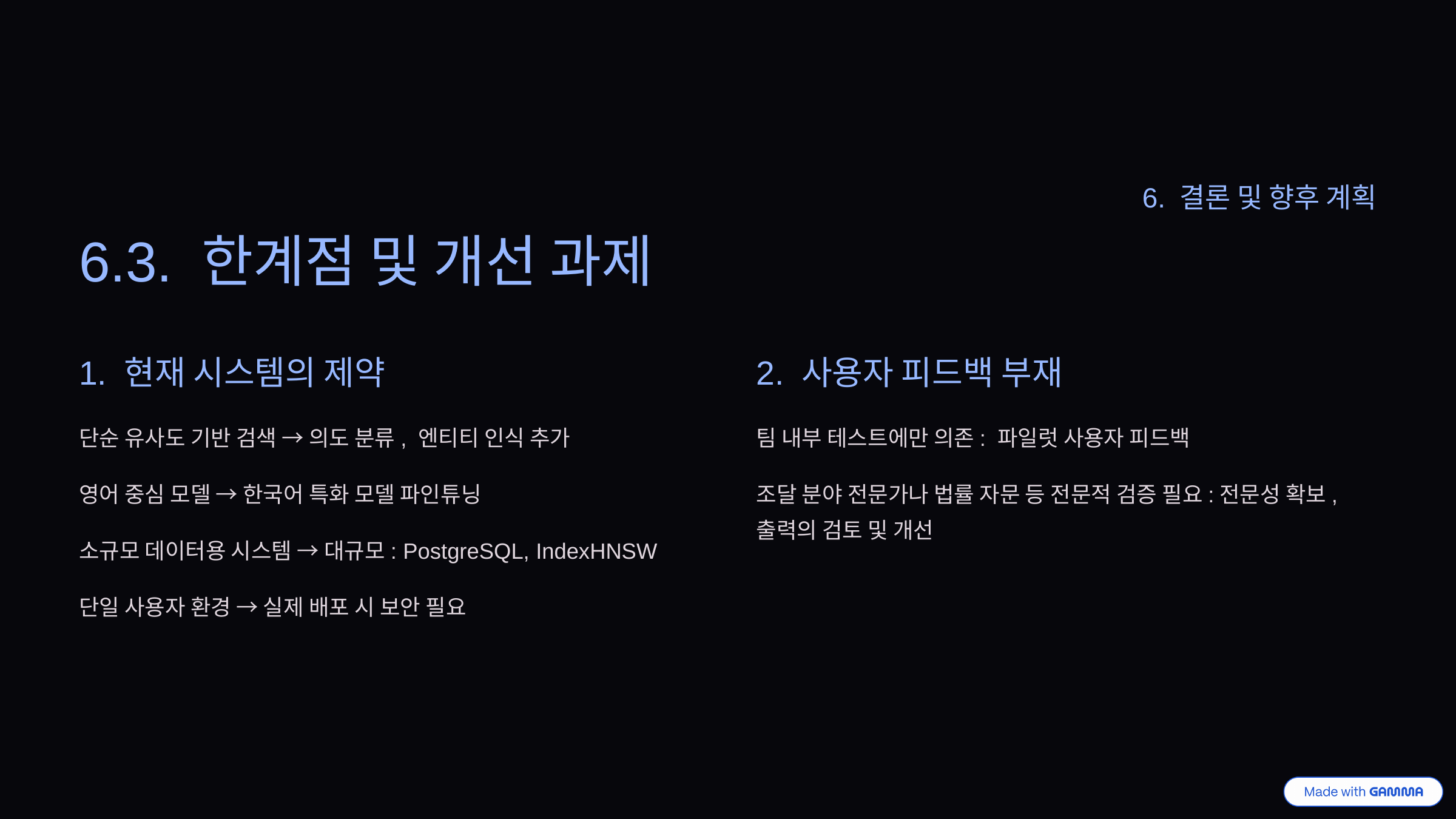

6. 결론 및 향후 계획
6.3. 한계점 및 개선 과제
1. 현재 시스템의 제약
2. 사용자 피드백 부재
단순 유사도 기반 검색 → 의도 분류, 엔티티 인식 추가
팀 내부 테스트에만 의존: 파일럿 사용자 피드백
영어 중심 모델 → 한국어 특화 모델 파인튜닝
조달 분야 전문가나 법률 자문 등 전문적 검증 필요:전문성 확보, 출력의 검토 및 개선
소규모 데이터용 시스템 → 대규모: PostgreSQL, IndexHNSW
단일 사용자 환경 → 실제 배포 시 보안 필요